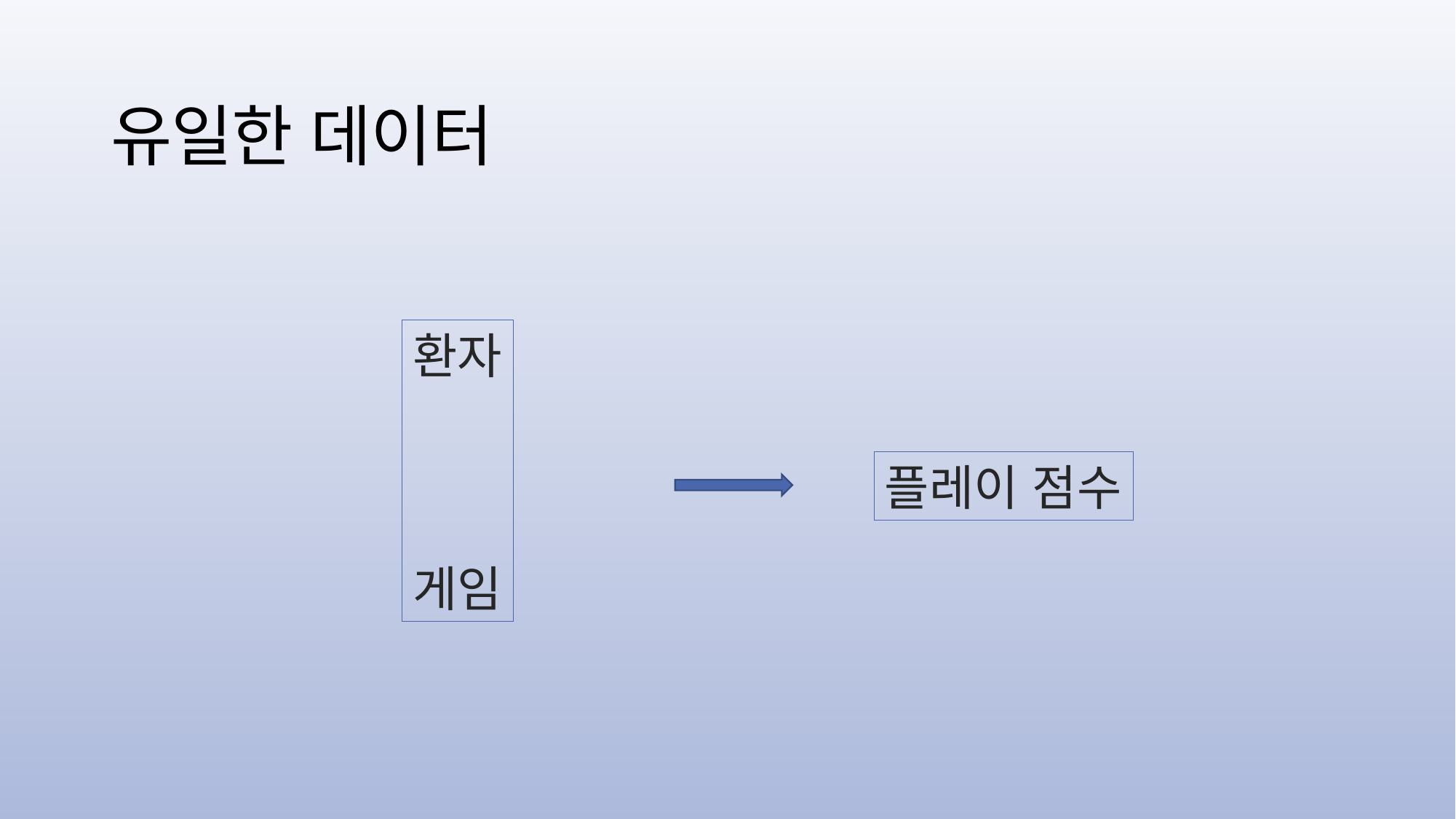

# 유일한 데이터
환자

게임
플레이 점수